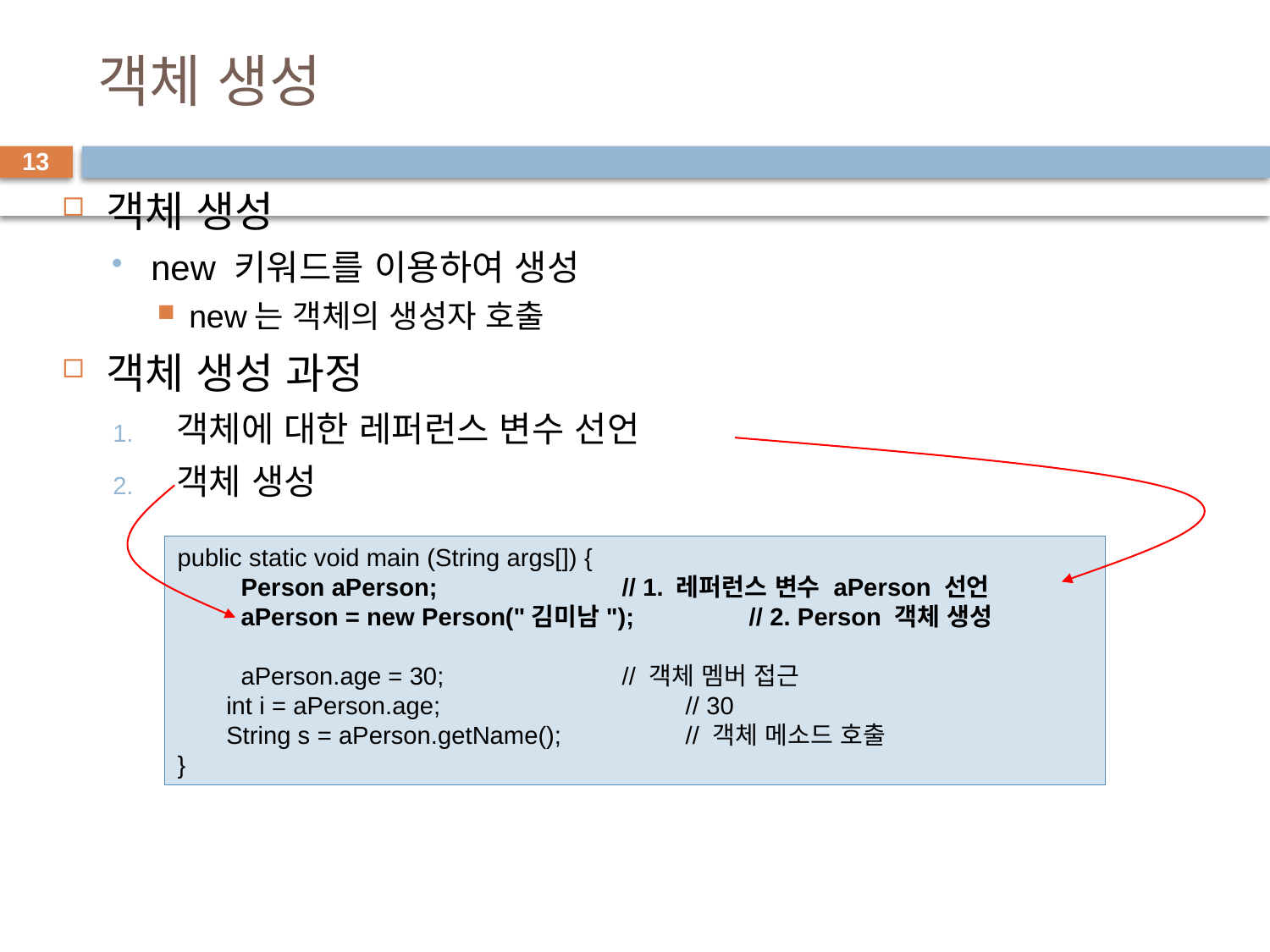

# 객체 생성
13
객체 생성
new 키워드를 이용하여 생성
new는 객체의 생성자 호출
객체 생성 과정
객체에 대한 레퍼런스 변수 선언
객체 생성

public static void main (String args[]) {
Person aPerson; 		// 1. 레퍼런스 변수 aPerson 선언
aPerson = new Person("김미남"); 	// 2. Person 객체 생성

aPerson.age = 30;		// 객체 멤버 접근
       int i = aPerson.age; 		// 30
       String s = aPerson.getName(); 	// 객체 메소드 호출
}